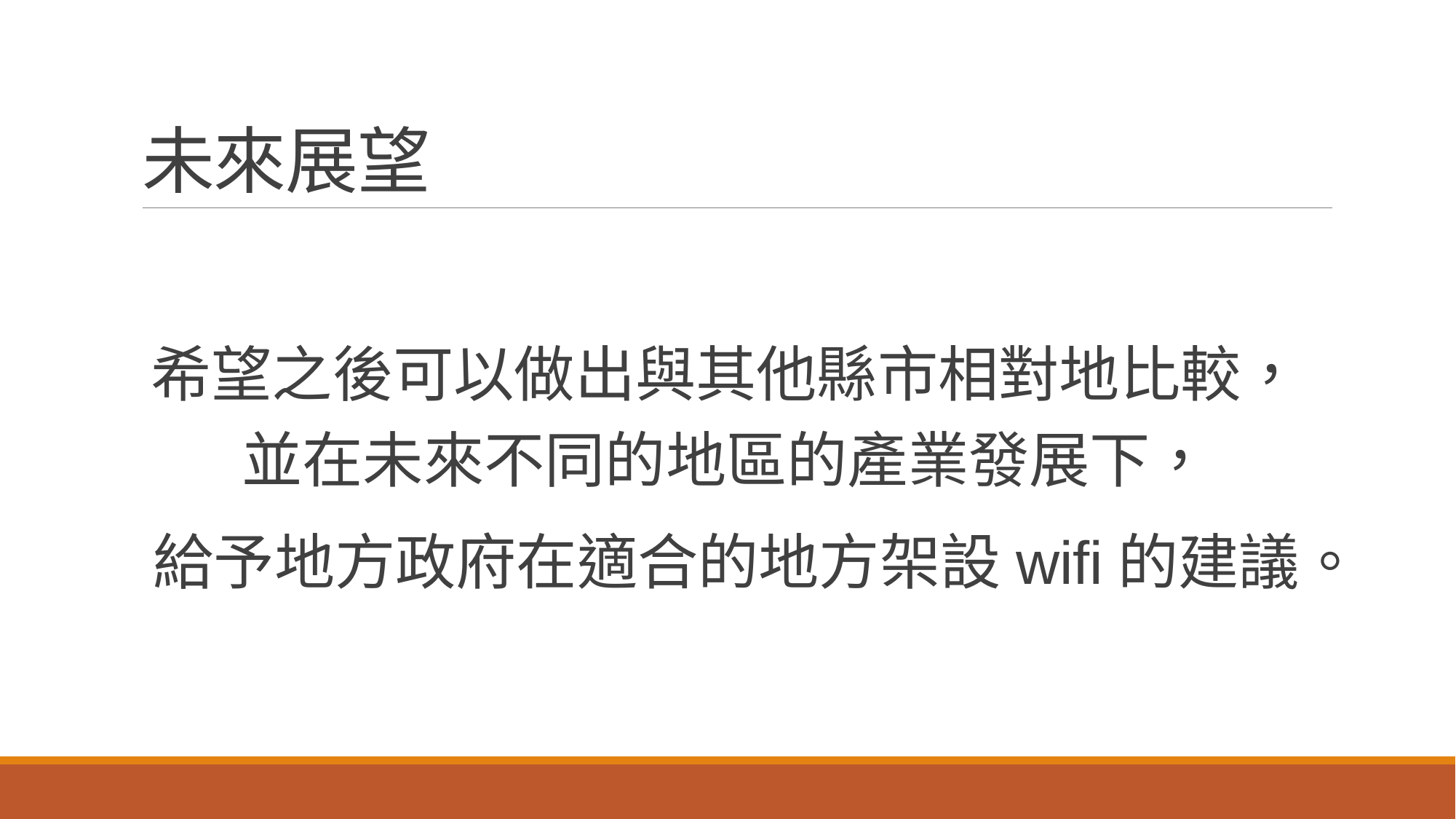

# 未來展望
希望之後可以做出與其他縣市相對地比較，
並在未來不同的地區的產業發展下，
給予地方政府在適合的地方架設wifi的建議。